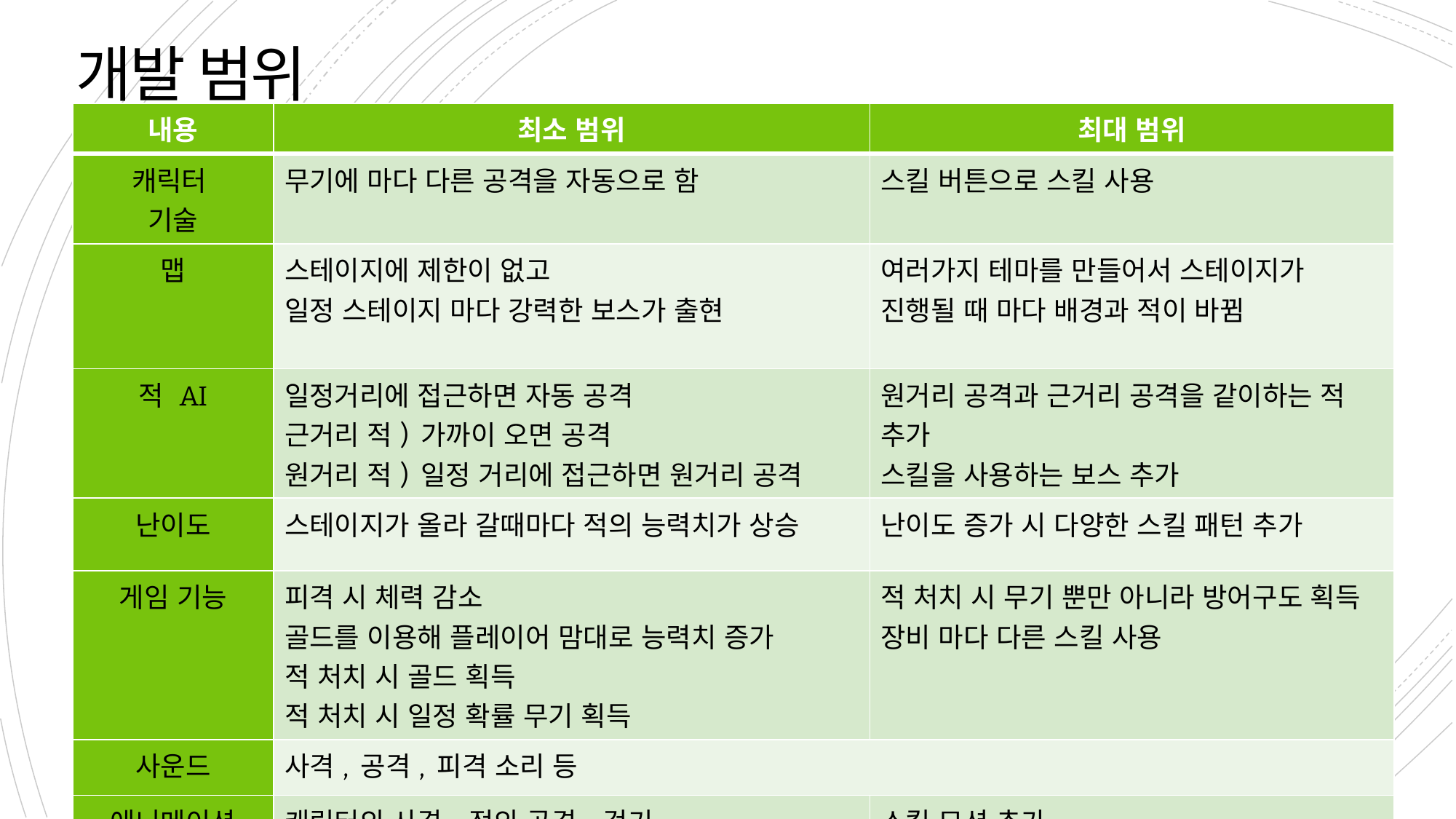

# 개발 범위
| 내용 | 최소 범위 | 최대 범위 |
| --- | --- | --- |
| 캐릭터 기술 | 무기에 마다 다른 공격을 자동으로 함 | 스킬 버튼으로 스킬 사용 |
| 맵 | 스테이지에 제한이 없고 일정 스테이지 마다 강력한 보스가 출현 | 여러가지 테마를 만들어서 스테이지가 진행될 때 마다 배경과 적이 바뀜 |
| 적 AI | 일정거리에 접근하면 자동 공격 근거리 적) 가까이 오면 공격 원거리 적) 일정 거리에 접근하면 원거리 공격 | 원거리 공격과 근거리 공격을 같이하는 적 추가 스킬을 사용하는 보스 추가 |
| 난이도 | 스테이지가 올라 갈때마다 적의 능력치가 상승 | 난이도 증가 시 다양한 스킬 패턴 추가 |
| 게임 기능 | 피격 시 체력 감소 골드를 이용해 플레이어 맘대로 능력치 증가 적 처치 시 골드 획득 적 처치 시 일정 확률 무기 획득 | 적 처치 시 무기 뿐만 아니라 방어구도 획득 장비 마다 다른 스킬 사용 |
| 사운드 | 사격, 공격, 피격 소리 등 |  |
| 에니메이션 | 캐릭터의 사격, 적의 공격, 걷기 | 스킬 모션 추가 |